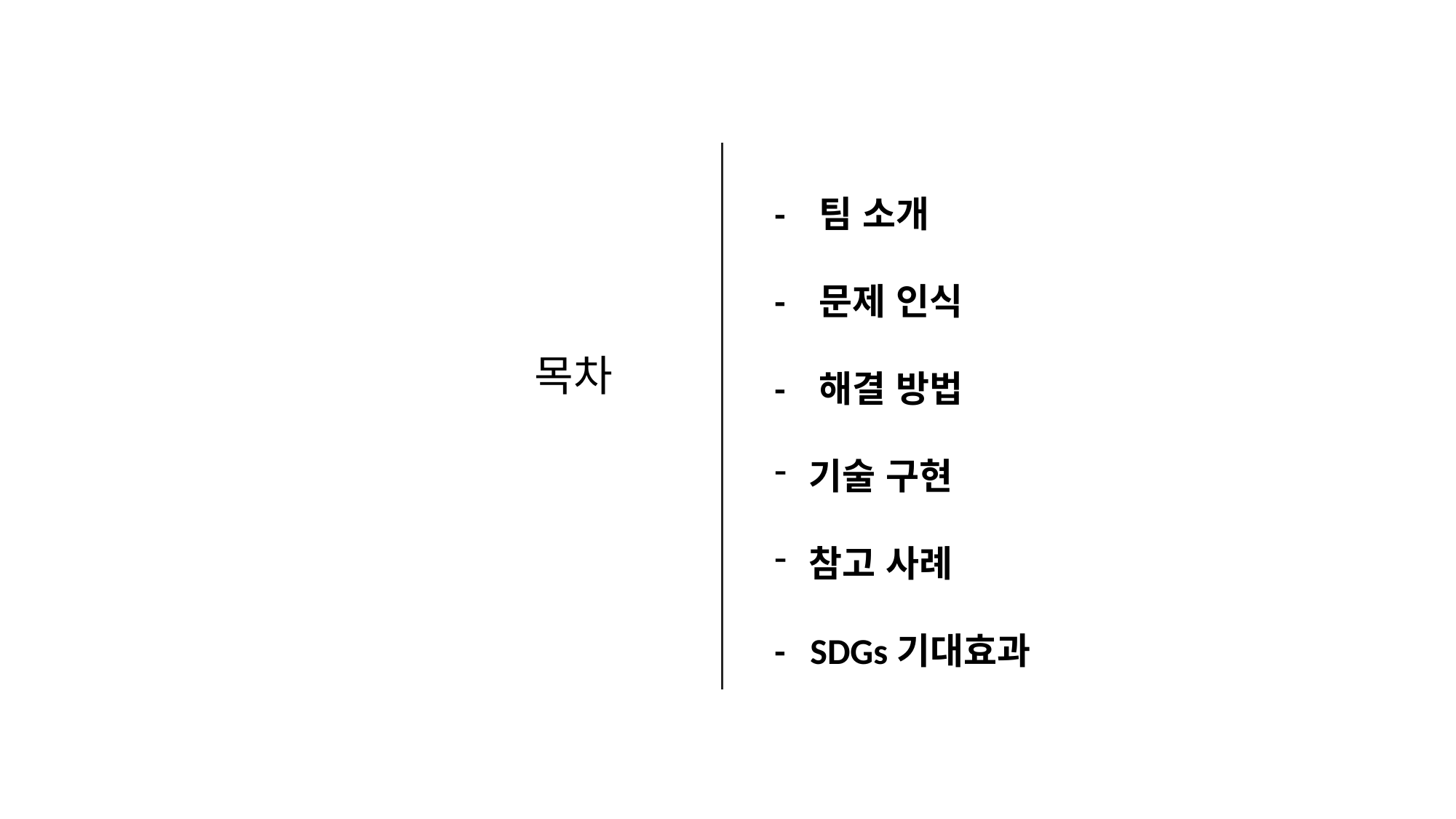

-   팀 소개
-   문제 인식
-   해결 방법
기술 구현
참고 사례
-   SDGs기대효과
목차